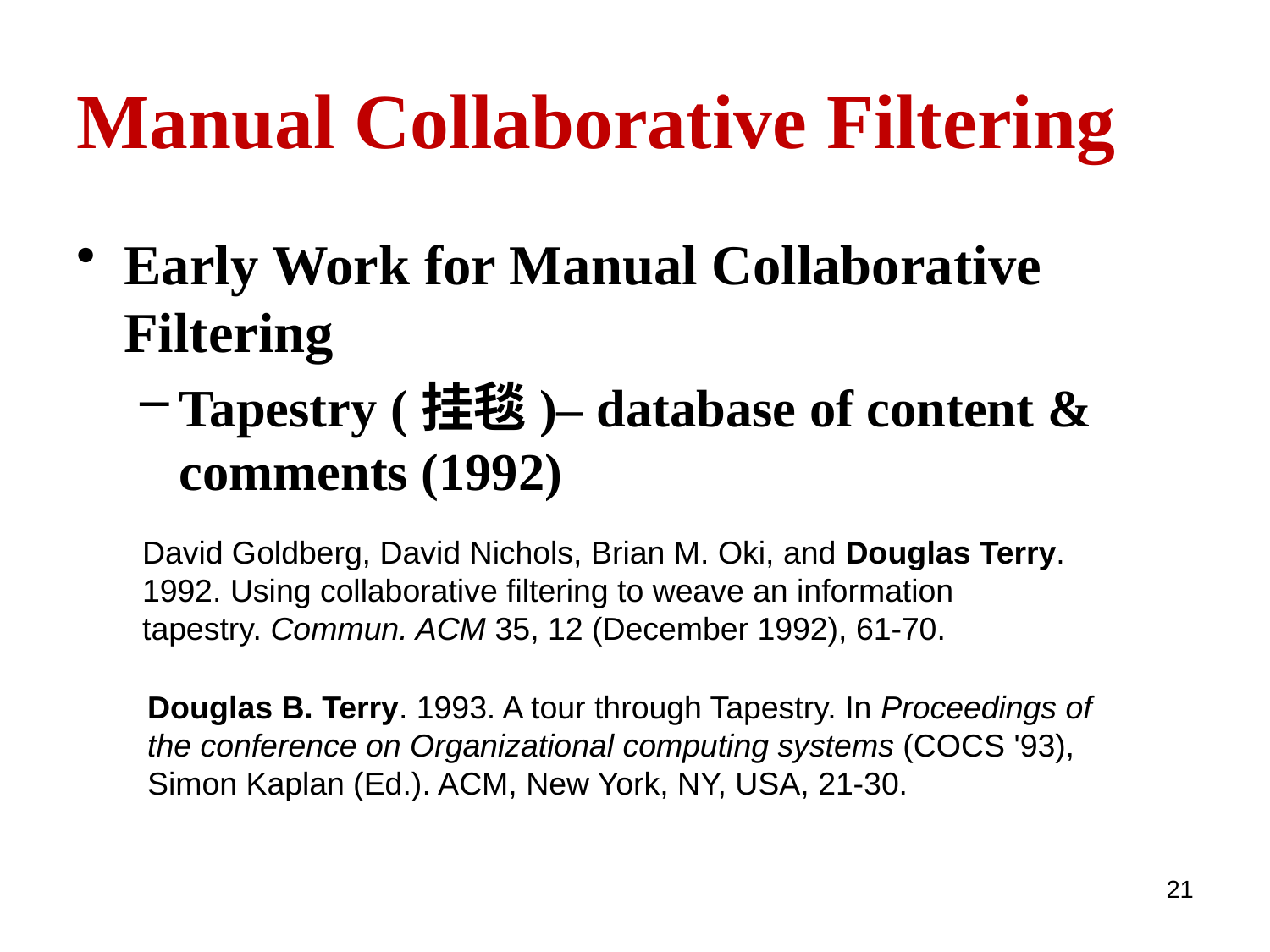

# Manual Collaborative Filtering
Early Work for Manual Collaborative Filtering
Tapestry (挂毯)– database of content & comments (1992)
David Goldberg, David Nichols, Brian M. Oki, and Douglas Terry. 1992. Using collaborative filtering to weave an information tapestry. Commun. ACM 35, 12 (December 1992), 61-70.
Douglas B. Terry. 1993. A tour through Tapestry. In Proceedings of the conference on Organizational computing systems (COCS '93), Simon Kaplan (Ed.). ACM, New York, NY, USA, 21-30.
21